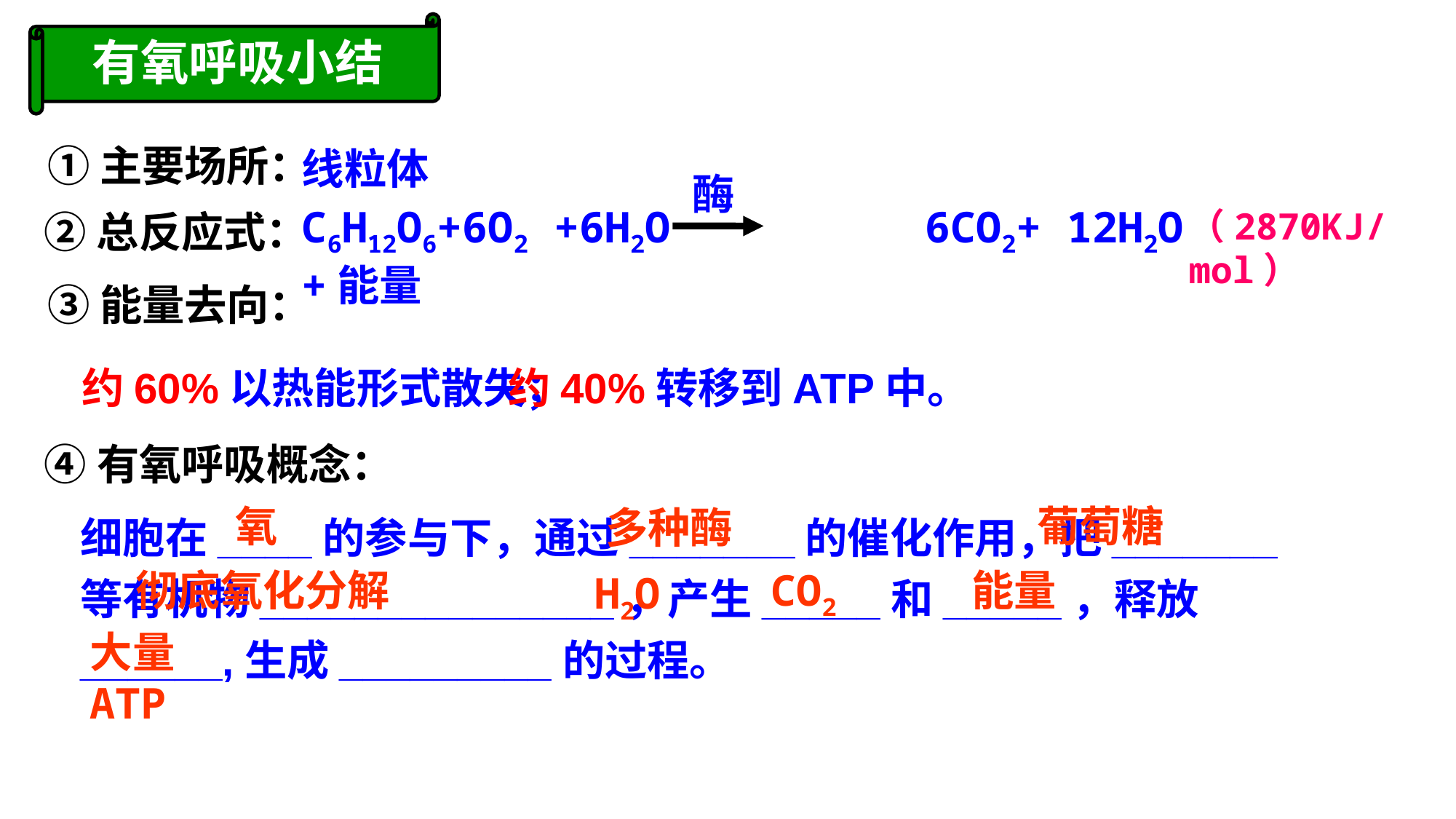

有氧呼吸小结
①主要场所：
线粒体
酶
C6H12O6+6O2 +6H2O          6CO2+ 12H2O +能量

（2870KJ/mol）
②总反应式：
③能量去向：
 约60%以热能形式散失；
 约40%转移到ATP中。
④有氧呼吸概念：
氧
葡萄糖
细胞在____的参与下，通过_______的催化作用，把_______等有机物_______________，产生_____和_____，释放______,生成_________的过程。
多种酶
彻底氧化分解
CO2
能量
H2O
大量ATP